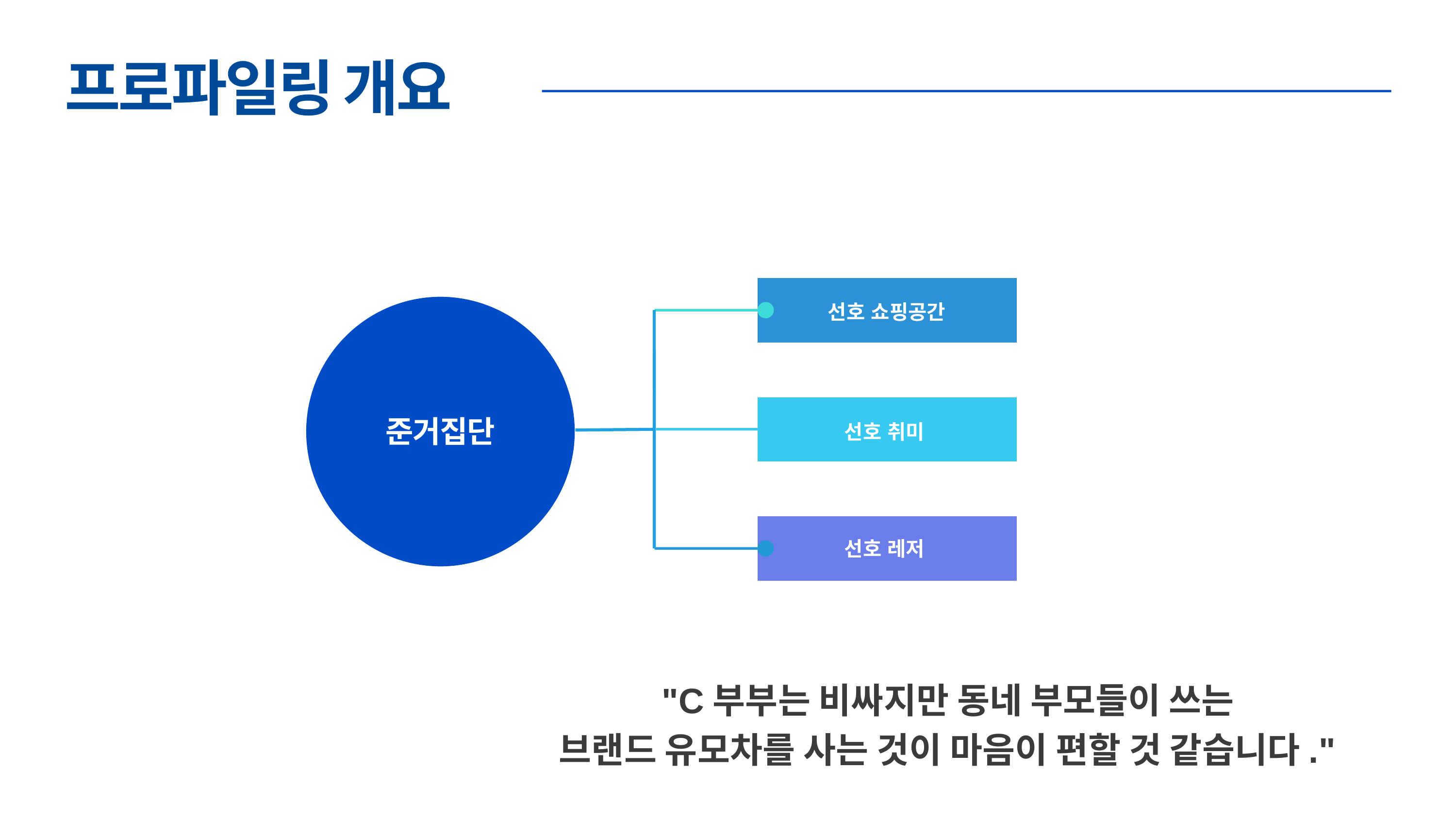

프로파일링 개요

선호쇼핑공간
선호 쇼핑공간

준거집단

선호취미
선호 취미

선호레저
선호 레저

 "C부부는 비싸지만 동네 부모들이 쓰는
브랜드 유모차를 사는 것이 마음이 편할 것 같습니다."